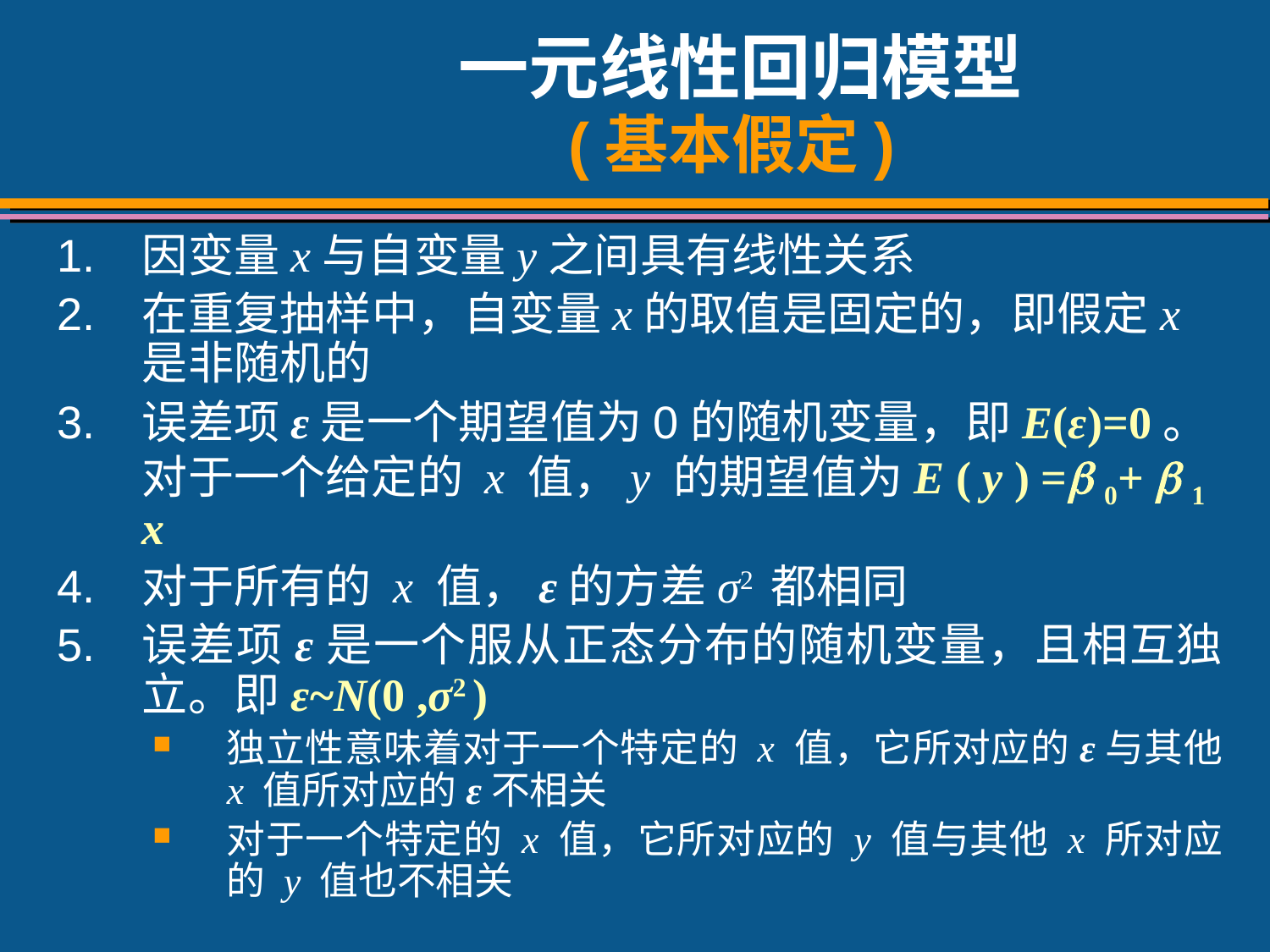

# 一元线性回归模型 (基本假定)
因变量x与自变量y之间具有线性关系
在重复抽样中，自变量x的取值是固定的，即假定x是非随机的
误差项ε是一个期望值为0的随机变量，即E(ε)=0。对于一个给定的 x 值，y 的期望值为E ( y ) =β 0+ β 1 x
对于所有的 x 值，ε的方差σ2 都相同
误差项ε是一个服从正态分布的随机变量，且相互独立。即ε~N(0 ,σ2 )
独立性意味着对于一个特定的 x 值，它所对应的ε与其他 x 值所对应的ε不相关
对于一个特定的 x 值，它所对应的 y 值与其他 x 所对应的 y 值也不相关